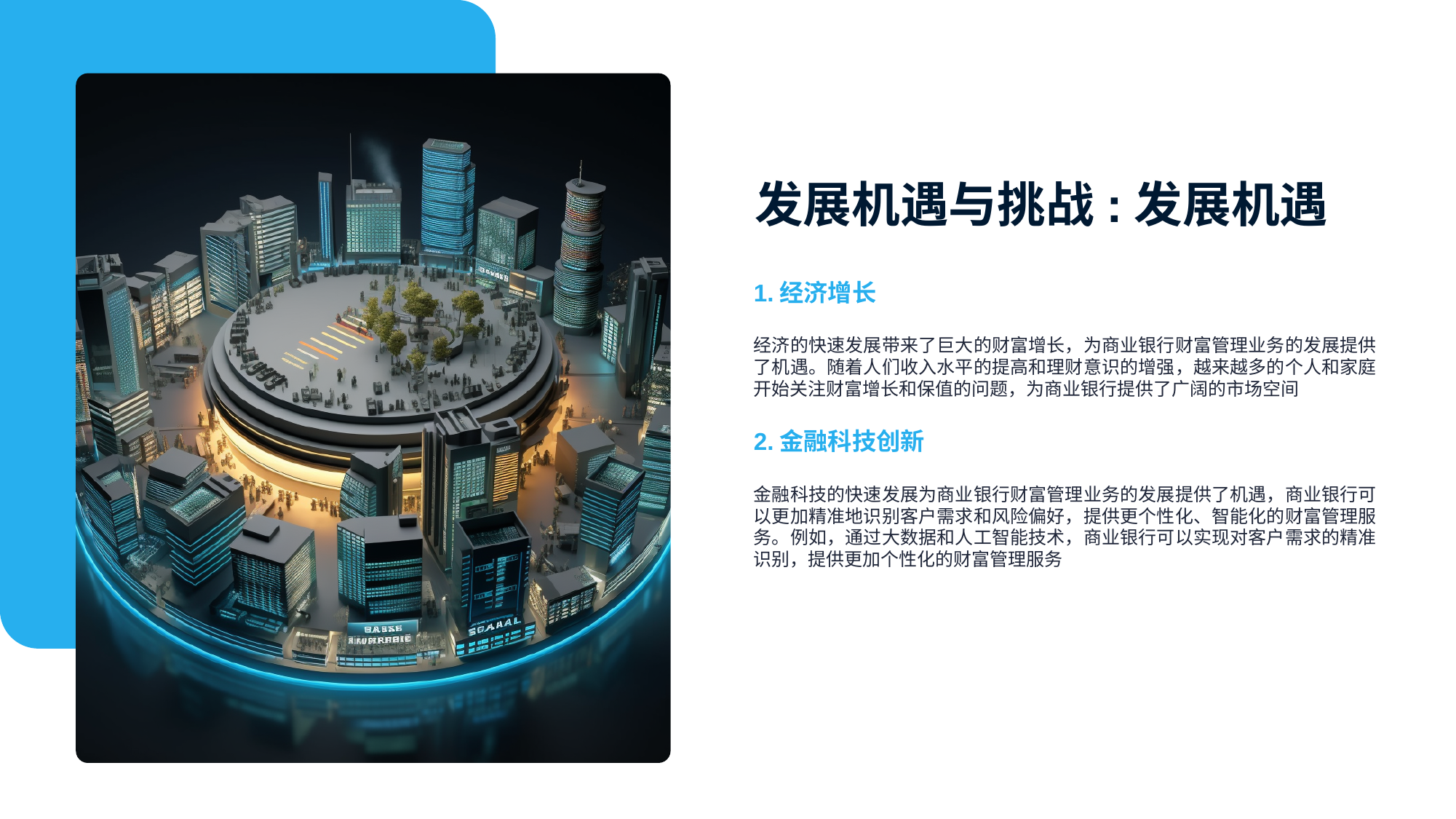

发展机遇与挑战:发展机遇
1.经济增长
经济的快速发展带来了巨大的财富增长，为商业银行财富管理业务的发展提供了机遇。随着人们收入水平的提高和理财意识的增强，越来越多的个人和家庭开始关注财富增长和保值的问题，为商业银行提供了广阔的市场空间
2.金融科技创新
金融科技的快速发展为商业银行财富管理业务的发展提供了机遇，商业银行可以更加精准地识别客户需求和风险偏好，提供更个性化、智能化的财富管理服务。例如，通过大数据和人工智能技术，商业银行可以实现对客户需求的精准识别，提供更加个性化的财富管理服务